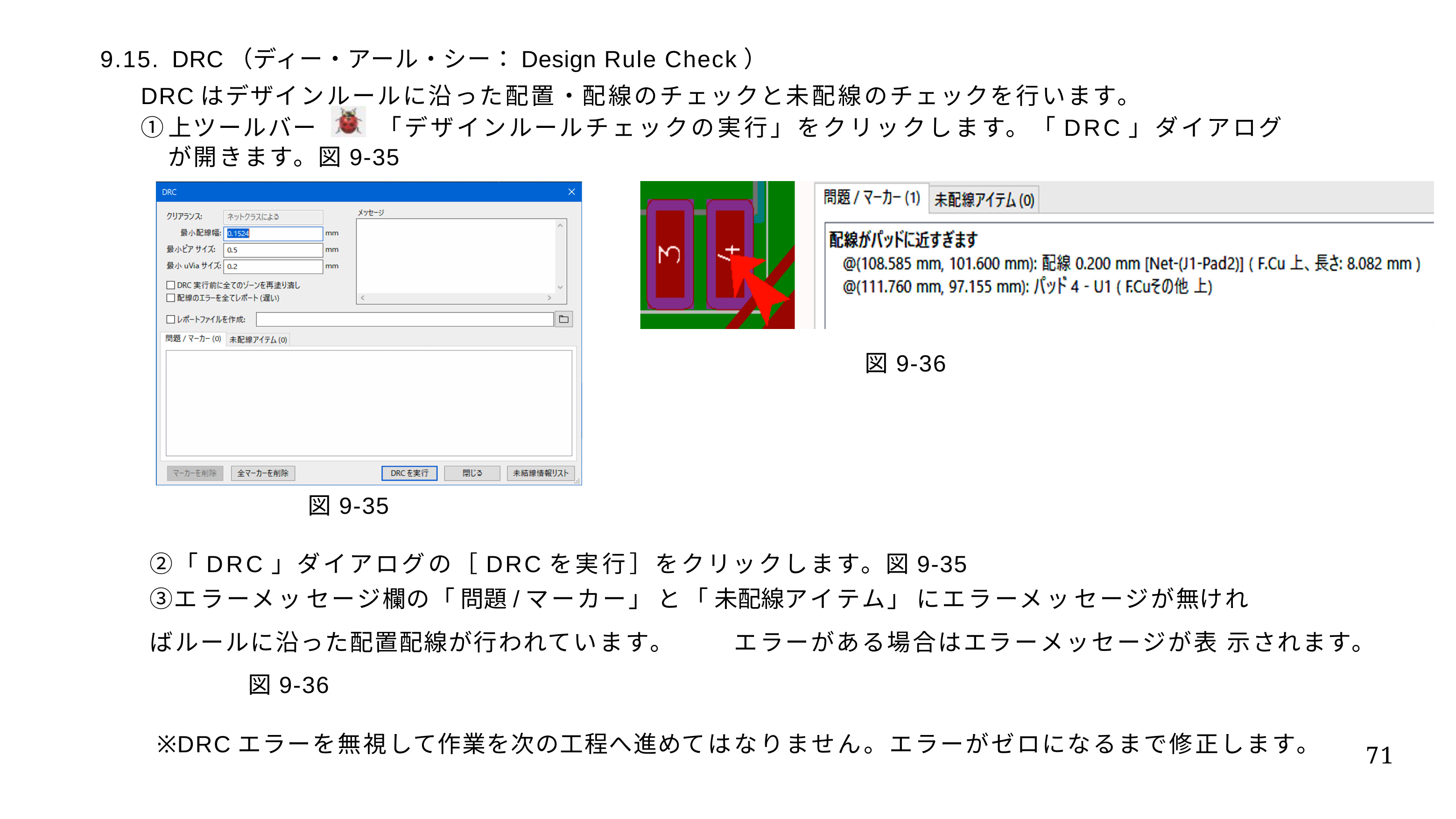

9.15. DRC（ディー・アール・シー：Design Rule Check）
DRCはデザインルールに沿った配置・配線のチェックと未配線のチェックを行います。
①	上ツールバー	「デザインルールチェックの実行」をクリックします。「DRC」ダイアログが開きます。図9-35

図9-36
図9-35
②	「DRC」ダイアログの［DRCを実行］をクリックします。図9-35
③	エラーメッセージ欄の「問題/マーカー」と「未配線アイテム」にエラーメッセージが無けれ
ばルールに沿った配置配線が行われています。	エラーがある場合はエラーメッセージが表 示されます。           図9-36
※ DRCエラーを無視して作業を次の工程へ進めてはなりません。エラーがゼロになるまで修正します。
71
39